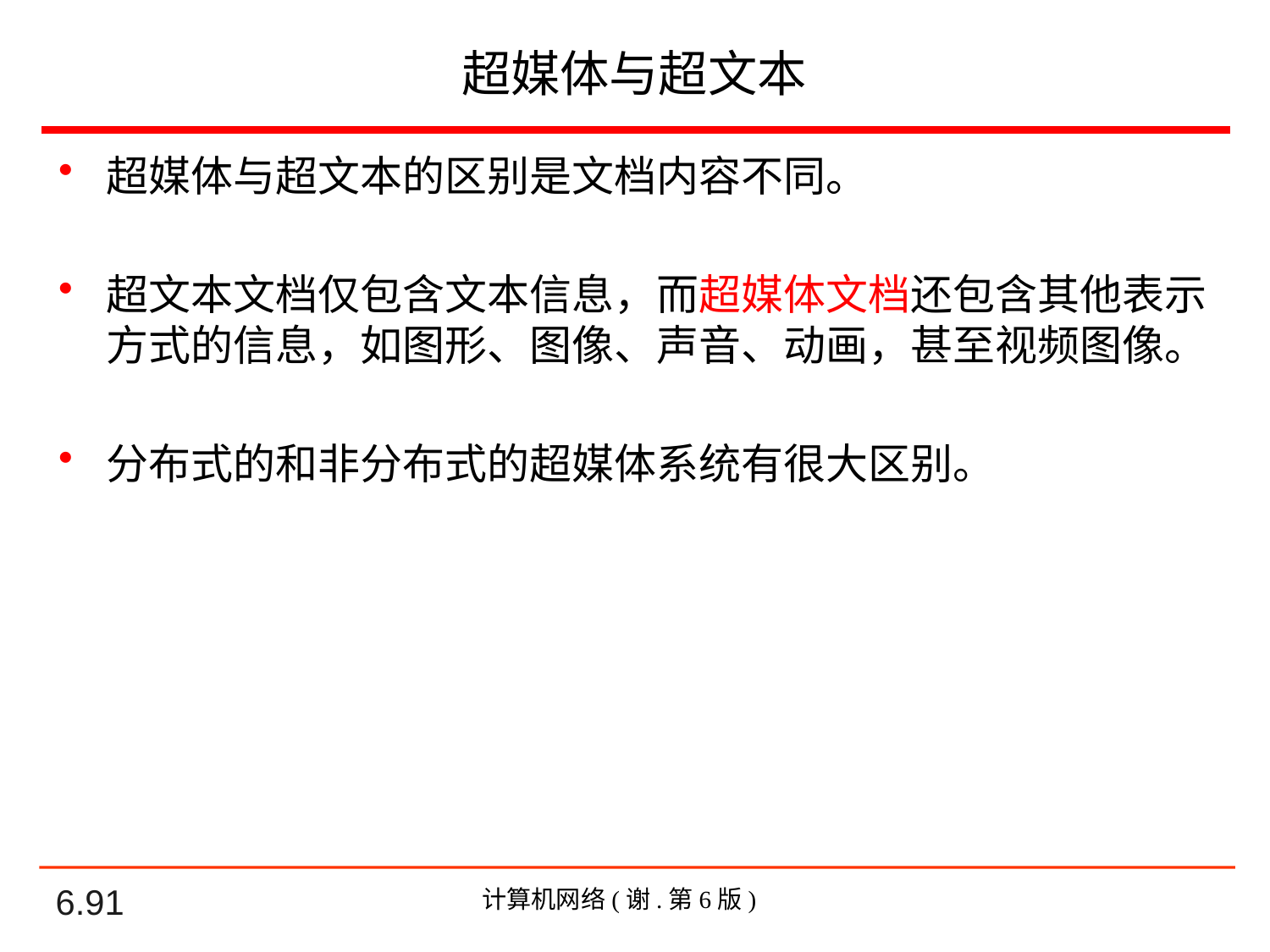

# 超媒体与超文本
超媒体与超文本的区别是文档内容不同。

超文本文档仅包含文本信息，而超媒体文档还包含其他表示方式的信息，如图形、图像、声音、动画，甚至视频图像。

分布式的和非分布式的超媒体系统有很大区别。